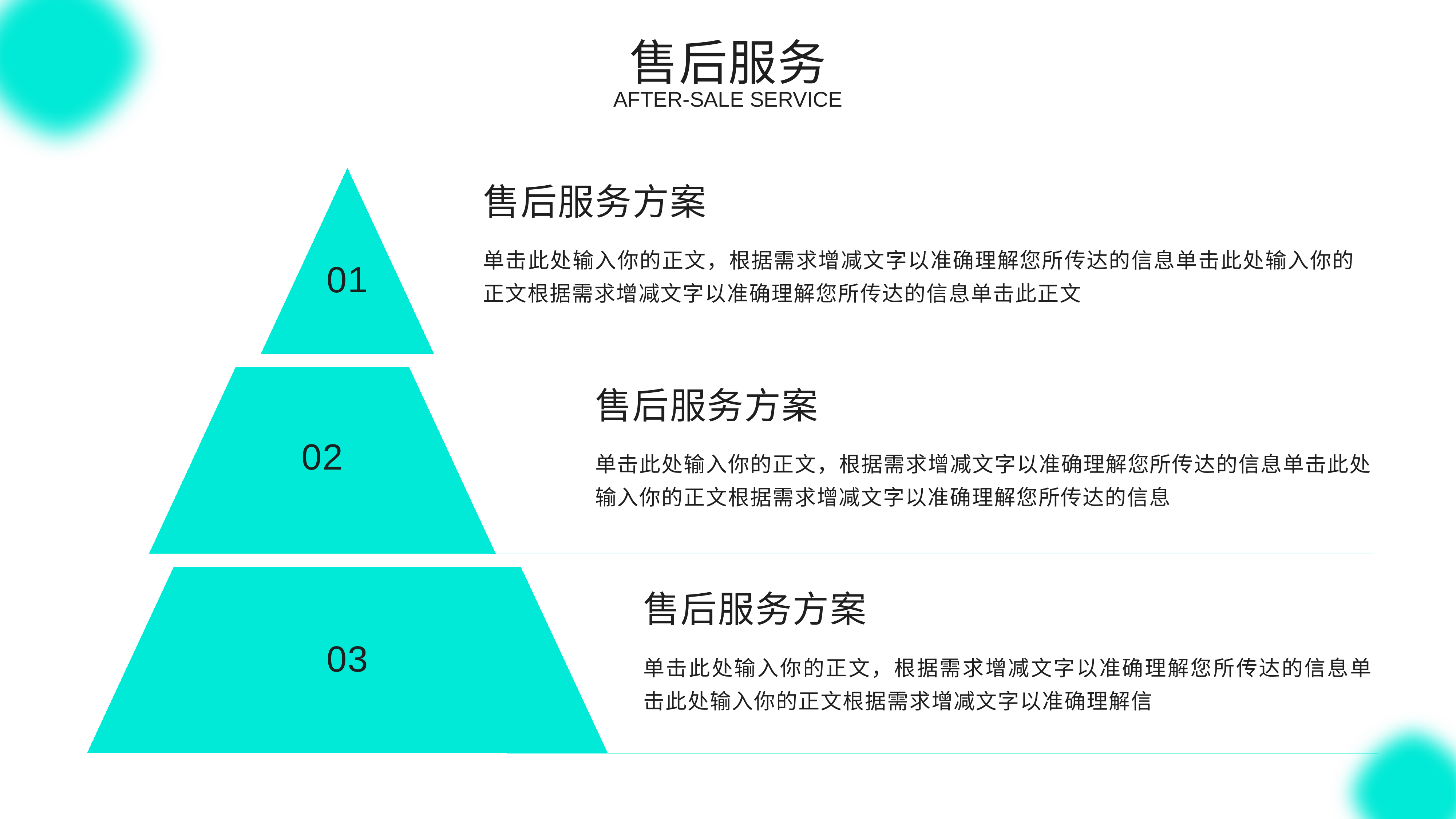

01
# 售后服务
Company Introduction
after-sale service

售后服务方案
单击此处输入你的正文，根据需求增减文字以准确理解您所传达的信息单击此处输入你的正文根据需求增减文字以准确理解您所传达的信息单击此正文
01

售后服务方案
单击此处输入你的正文，根据需求增减文字以准确理解您所传达的信息单击此处输入你的正文根据需求增减文字以准确理解您所传达的信息
02

售后服务方案
单击此处输入你的正文，根据需求增减文字以准确理解您所传达的信息单击此处输入你的正文根据需求增减文字以准确理解信
03